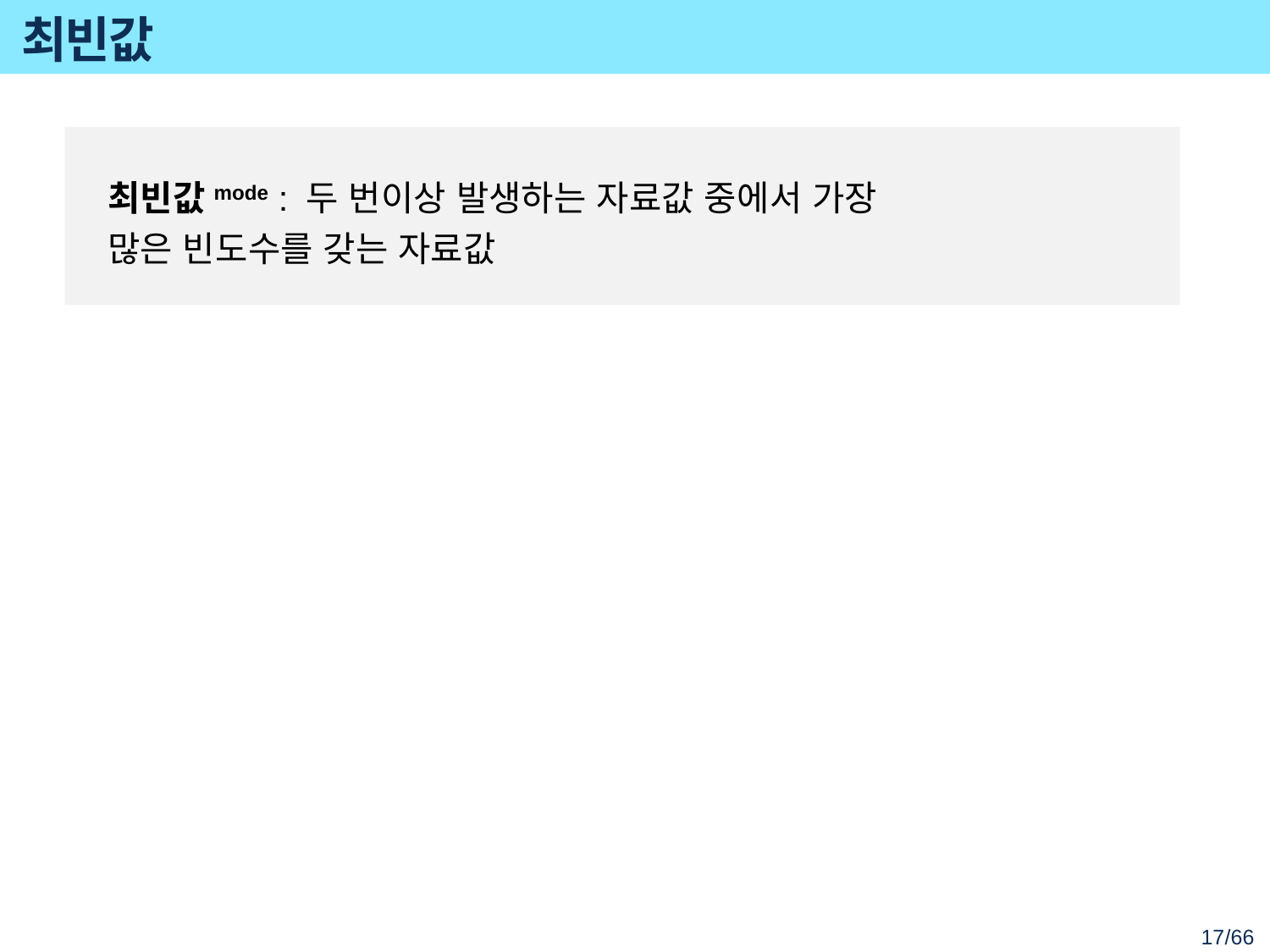

# 최빈값

최빈값mode : 두 번이상 발생하는 자료값 중에서 가장
많은 빈도수를 갖는 자료값